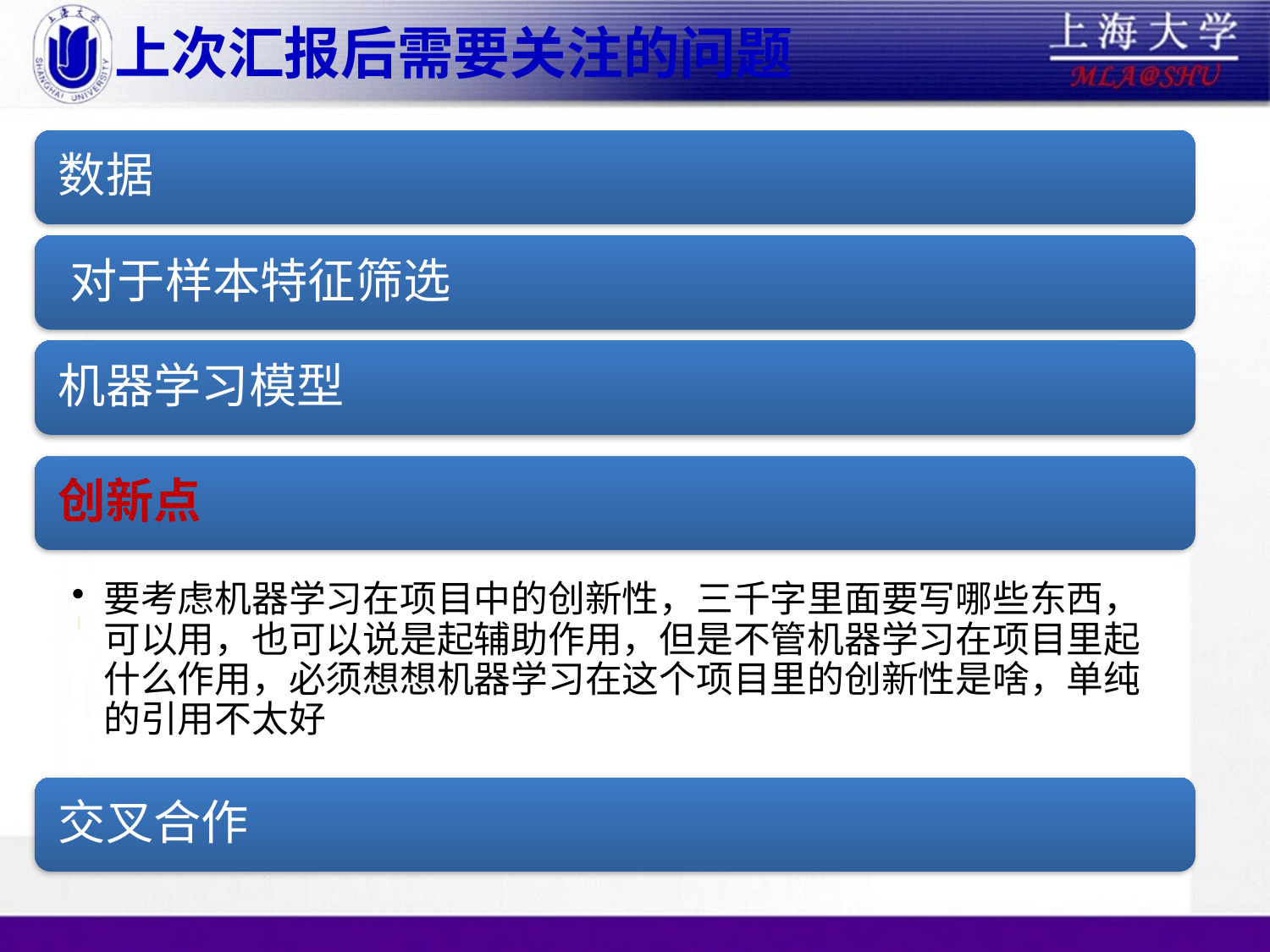

# 上次汇报后需要关注的问题
数据
‌‌对于样本特征筛选
机器学习模型

创新点‌
要考虑机器学习在项目中的创新性，三千字里面要写哪些东西，可以用，也可以说是起辅助作用，但是不管机器学习在项目里起什么作用，必须想想机器学习在这个项目里的创新性是啥，单纯的引用不太好
交叉合作‌